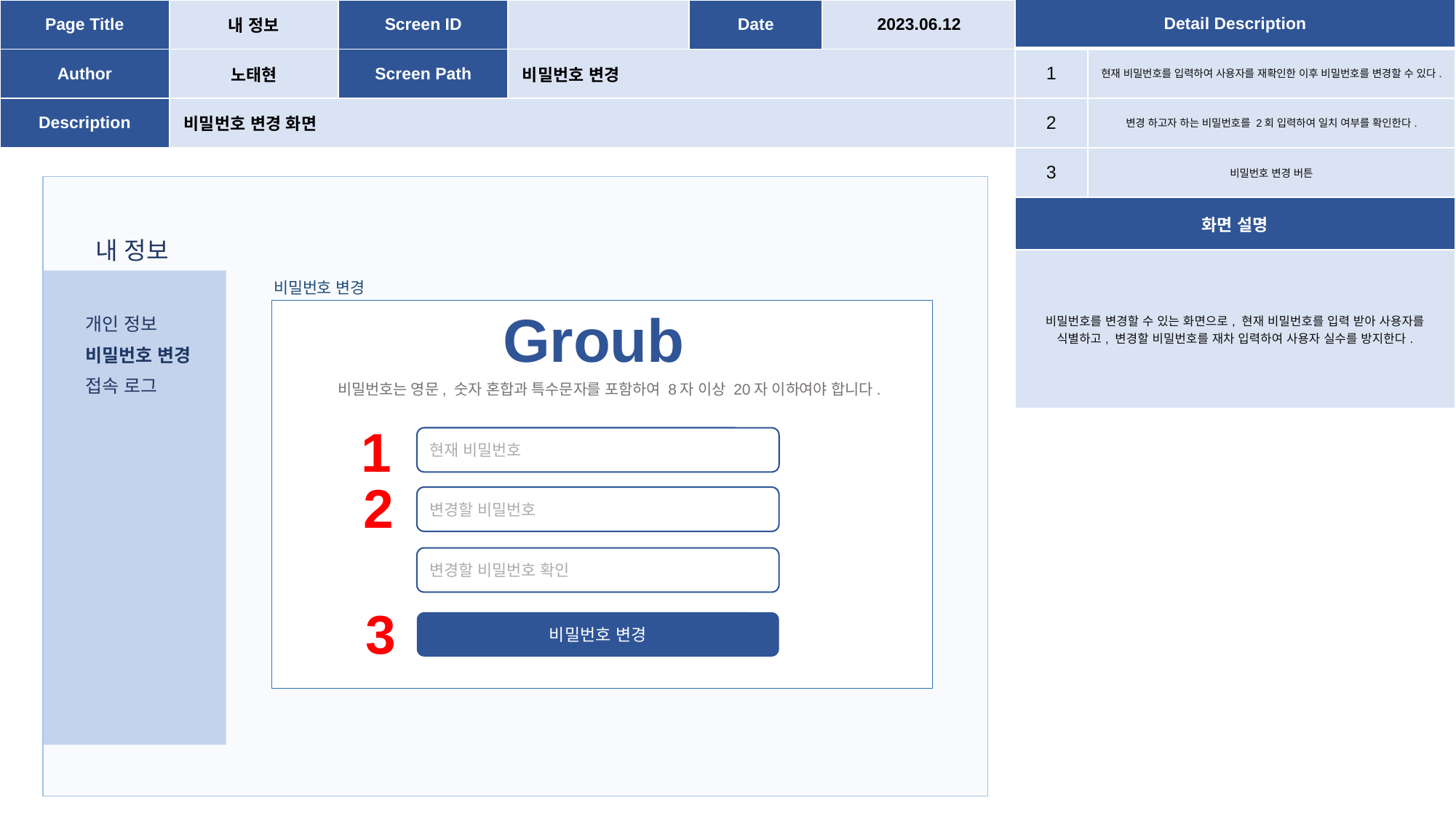

| Page Title | 내 정보 | Screen ID |  | Date | 2023.06.12 |
| --- | --- | --- | --- | --- | --- |
| Author | 노태현 | Screen Path | 비밀번호 변경 |  |  |
| Description | 비밀번호 변경 화면 |  |  |  |  |
| Detail Description |  |
| --- | --- |
| 1 | 현재 비밀번호를 입력하여 사용자를 재확인한 이후 비밀번호를 변경할 수 있다. |
| 2 | 변경 하고자 하는 비밀번호를 2회 입력하여 일치 여부를 확인한다. |
| 3 | 비밀번호 변경 버튼 |
| 화면 설명 |  |
| 비밀번호를 변경할 수 있는 화면으로, 현재 비밀번호를 입력 받아 사용자를 식별하고, 변경할 비밀번호를 재차 입력하여 사용자 실수를 방지한다. |  |

내 정보

개인 정보

비밀번호 변경

접속 로그

비밀번호 변경

Groub
비밀번호는 영문, 숫자 혼합과 특수문자를 포함하여 8자 이상 20자 이하여야 합니다.
1
현재 비밀번호
변경할 비밀번호
변경할 비밀번호 확인
비밀번호 변경
2
3